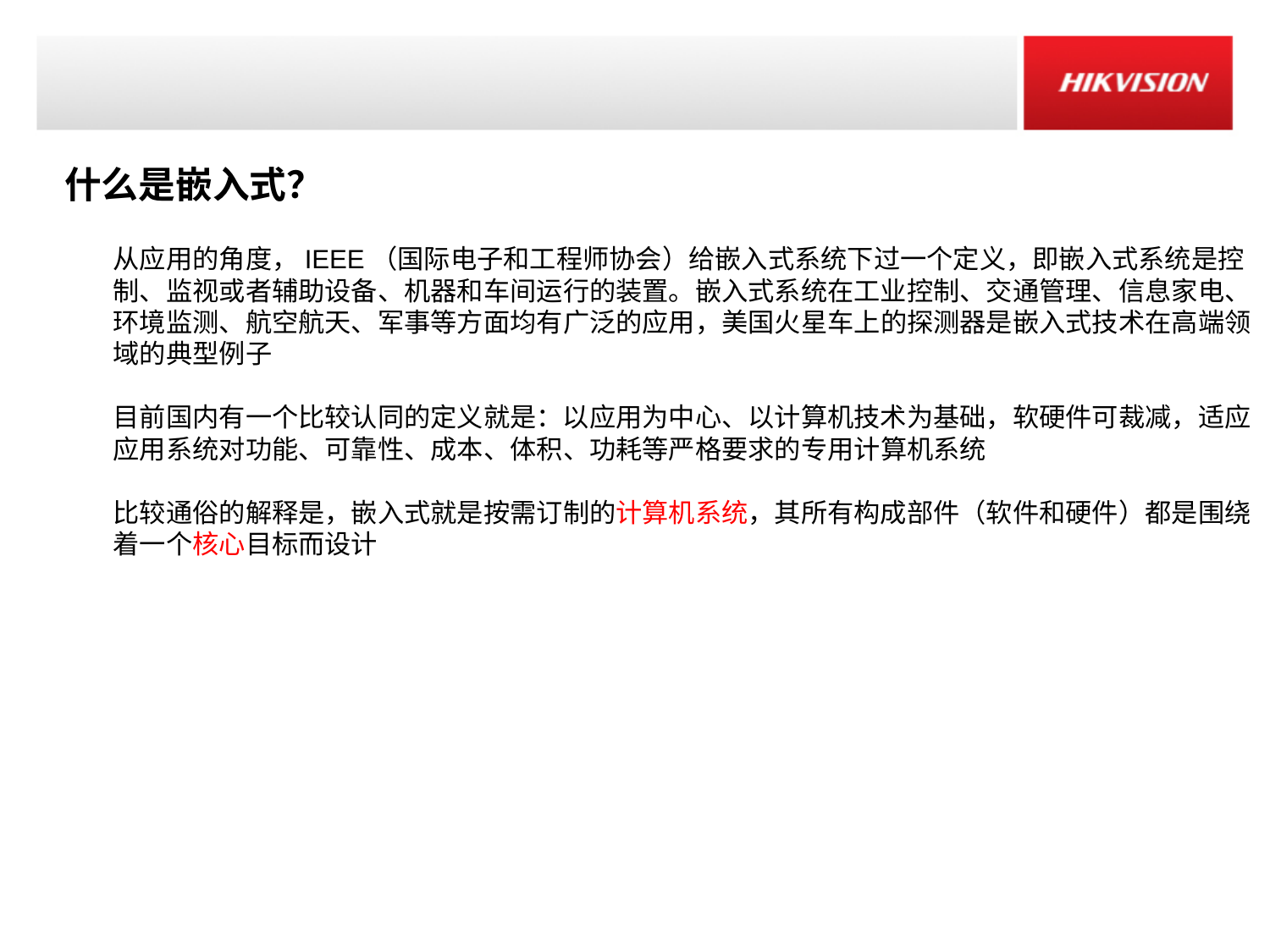

什么是嵌入式？
从应用的角度，IEEE（国际电子和工程师协会）给嵌入式系统下过一个定义，即嵌入式系统是控制、监视或者辅助设备、机器和车间运行的装置。嵌入式系统在工业控制、交通管理、信息家电、环境监测、航空航天、军事等方面均有广泛的应用，美国火星车上的探测器是嵌入式技术在高端领域的典型例子

目前国内有一个比较认同的定义就是：以应用为中心、以计算机技术为基础，软硬件可裁减，适应应用系统对功能、可靠性、成本、体积、功耗等严格要求的专用计算机系统

比较通俗的解释是，嵌入式就是按需订制的计算机系统，其所有构成部件（软件和硬件）都是围绕着一个核心目标而设计